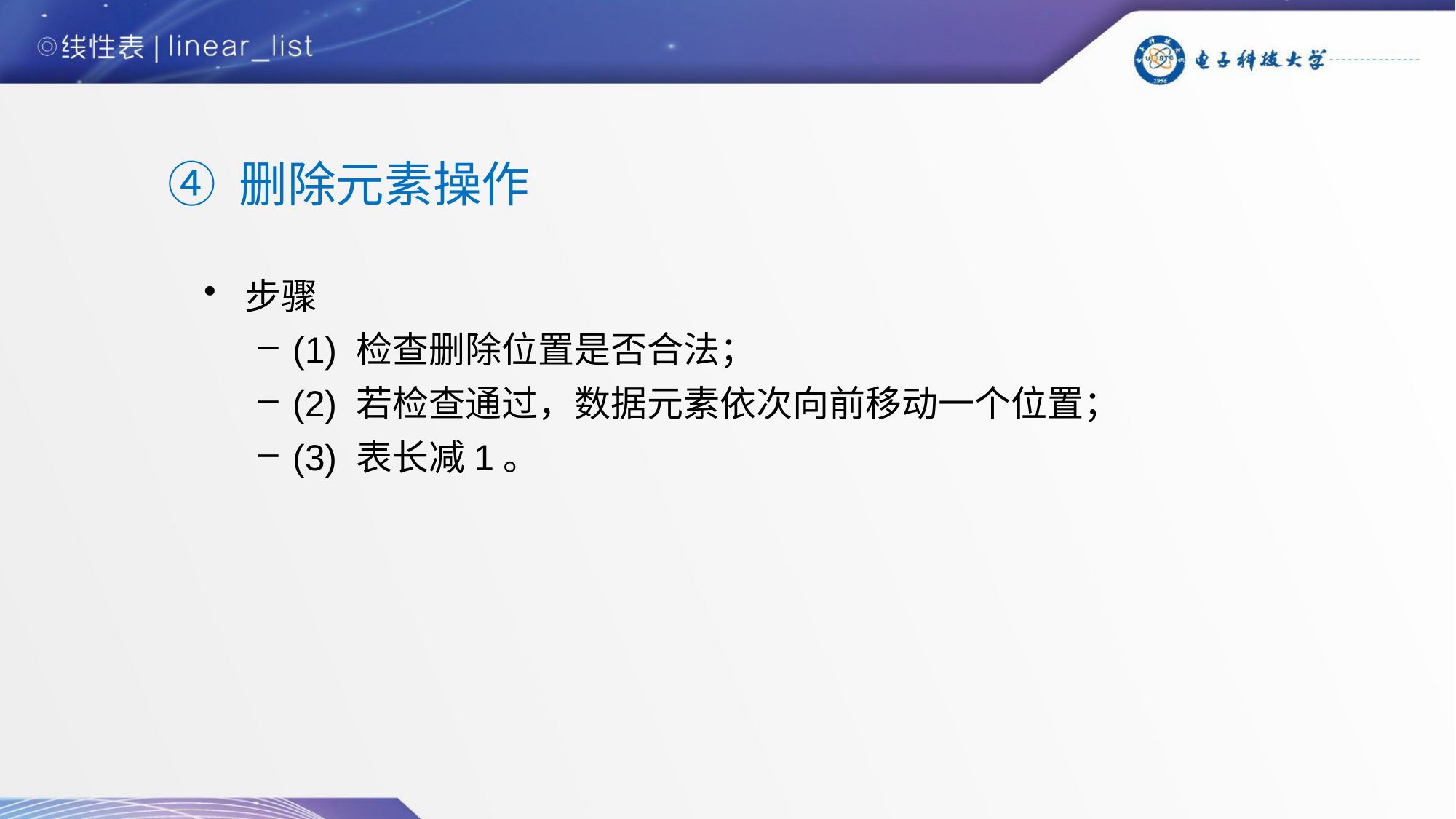

④ 删除元素操作
步骤
(1) 检查删除位置是否合法；
(2) 若检查通过，数据元素依次向前移动一个位置；
(3) 表长减1。